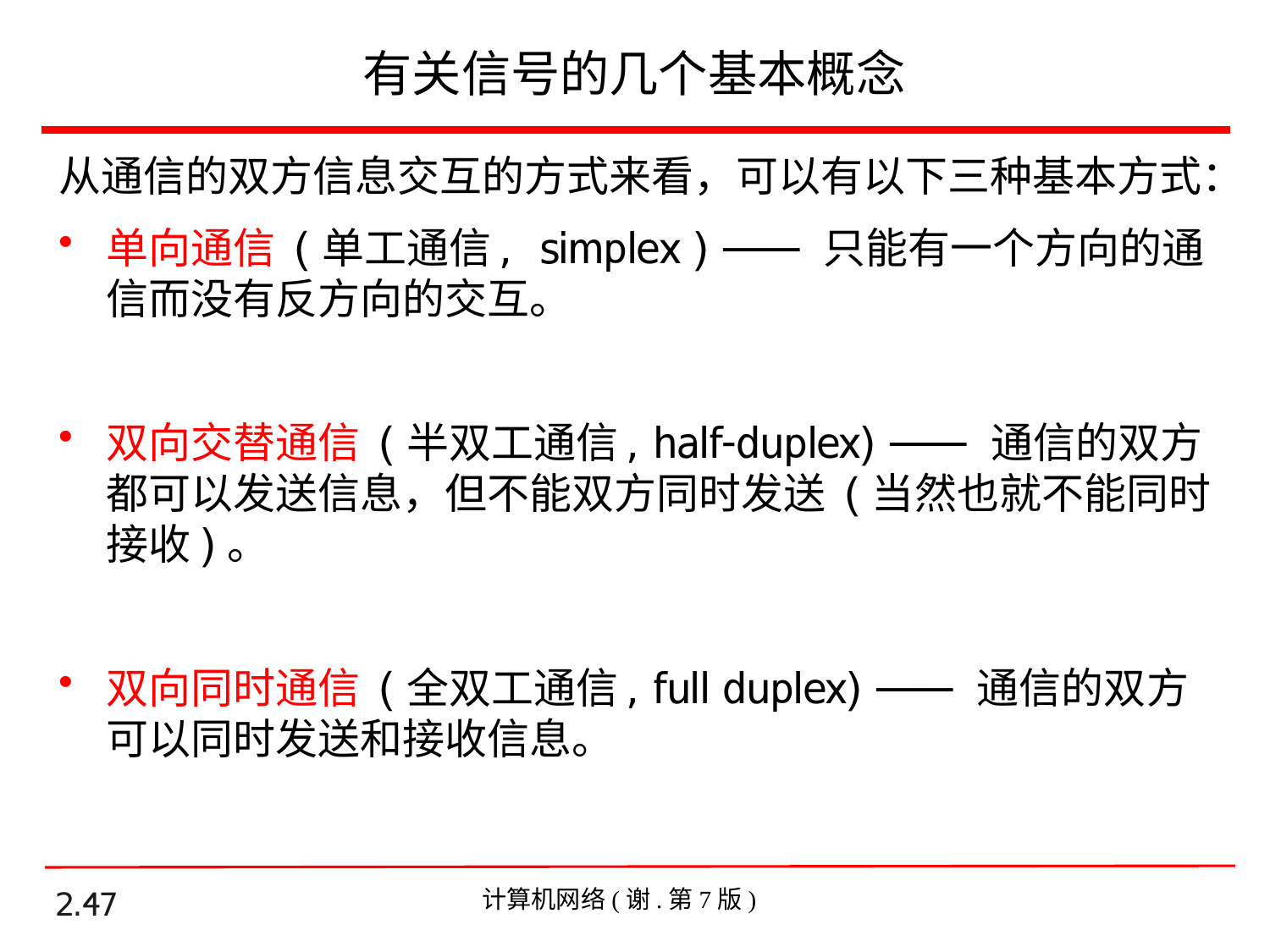

# 有关信号的几个基本概念
从通信的双方信息交互的方式来看，可以有以下三种基本方式：
单向通信 (单工通信,  simplex ) —— 只能有一个方向的通信而没有反方向的交互。

双向交替通信 (半双工通信, half-duplex) —— 通信的双方都可以发送信息，但不能双方同时发送 (当然也就不能同时接收)。

双向同时通信 (全双工通信, full duplex) —— 通信的双方可以同时发送和接收信息。